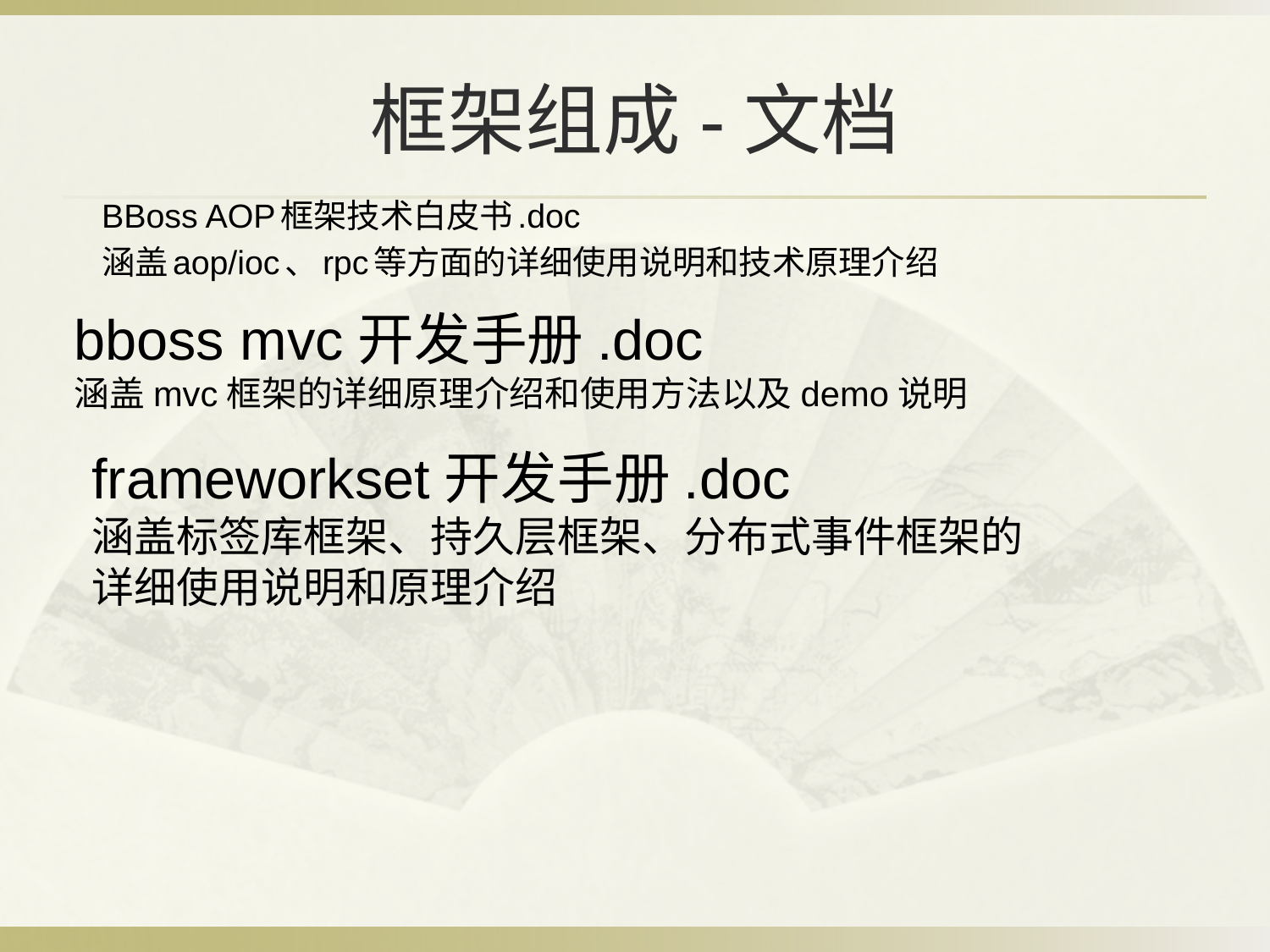

# 框架组成-文档
BBoss AOP框架技术白皮书.doc
涵盖aop/ioc、rpc等方面的详细使用说明和技术原理介绍
bboss mvc开发手册.doc
涵盖mvc框架的详细原理介绍和使用方法以及demo说明
frameworkset开发手册.doc
涵盖标签库框架、持久层框架、分布式事件框架的
详细使用说明和原理介绍